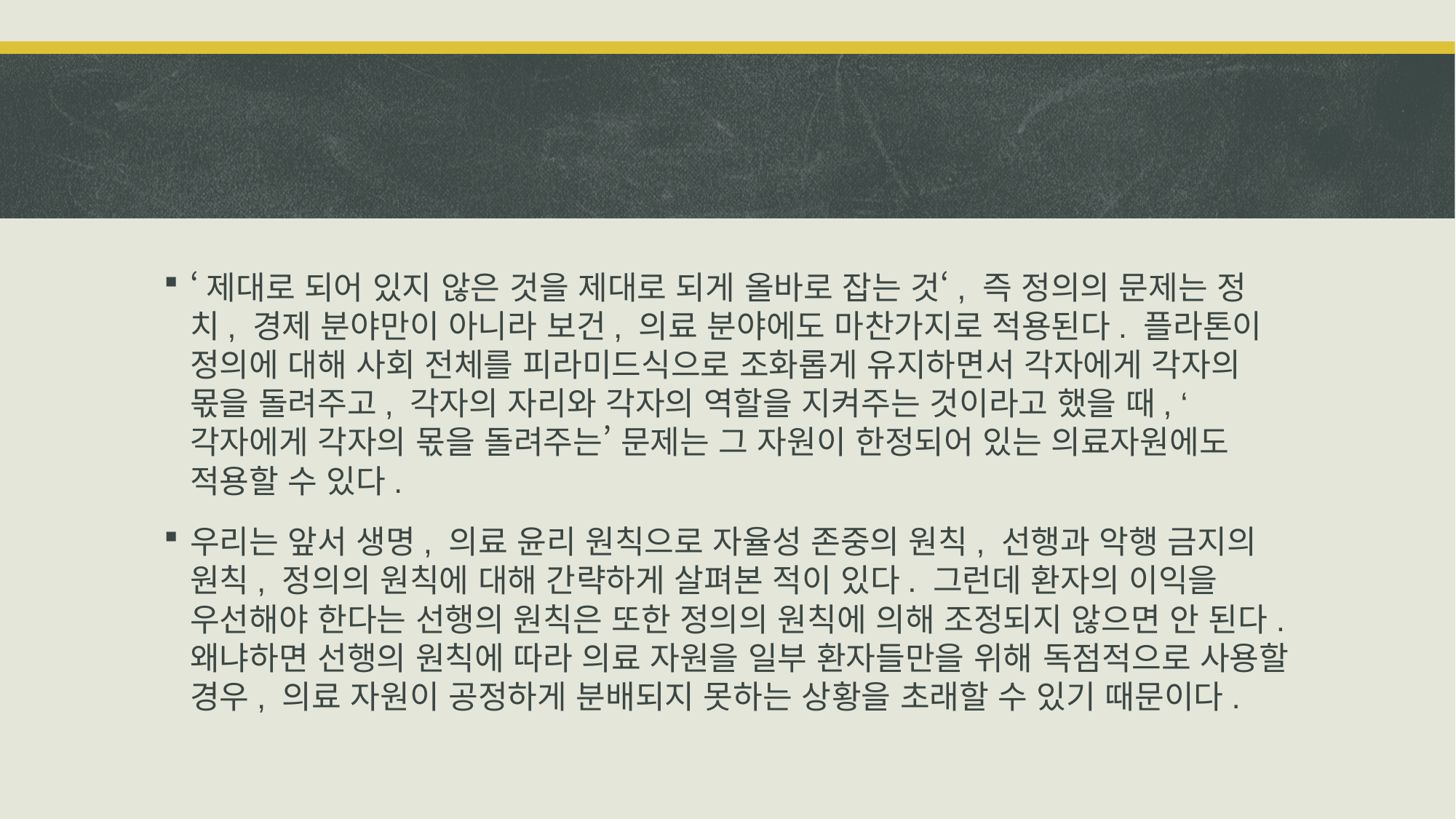

#
‘제대로 되어 있지 않은 것을 제대로 되게 올바로 잡는 것‘, 즉 정의의 문제는 정치, 경제 분야만이 아니라 보건, 의료 분야에도 마찬가지로 적용된다. 플라톤이 정의에 대해 사회 전체를 피라미드식으로 조화롭게 유지하면서 각자에게 각자의 몫을 돌려주고, 각자의 자리와 각자의 역할을 지켜주는 것이라고 했을 때, ‘각자에게 각자의 몫을 돌려주는’ 문제는 그 자원이 한정되어 있는 의료자원에도 적용할 수 있다.
우리는 앞서 생명, 의료 윤리 원칙으로 자율성 존중의 원칙, 선행과 악행 금지의 원칙, 정의의 원칙에 대해 간략하게 살펴본 적이 있다. 그런데 환자의 이익을 우선해야 한다는 선행의 원칙은 또한 정의의 원칙에 의해 조정되지 않으면 안 된다. 왜냐하면 선행의 원칙에 따라 의료 자원을 일부 환자들만을 위해 독점적으로 사용할 경우, 의료 자원이 공정하게 분배되지 못하는 상황을 초래할 수 있기 때문이다.